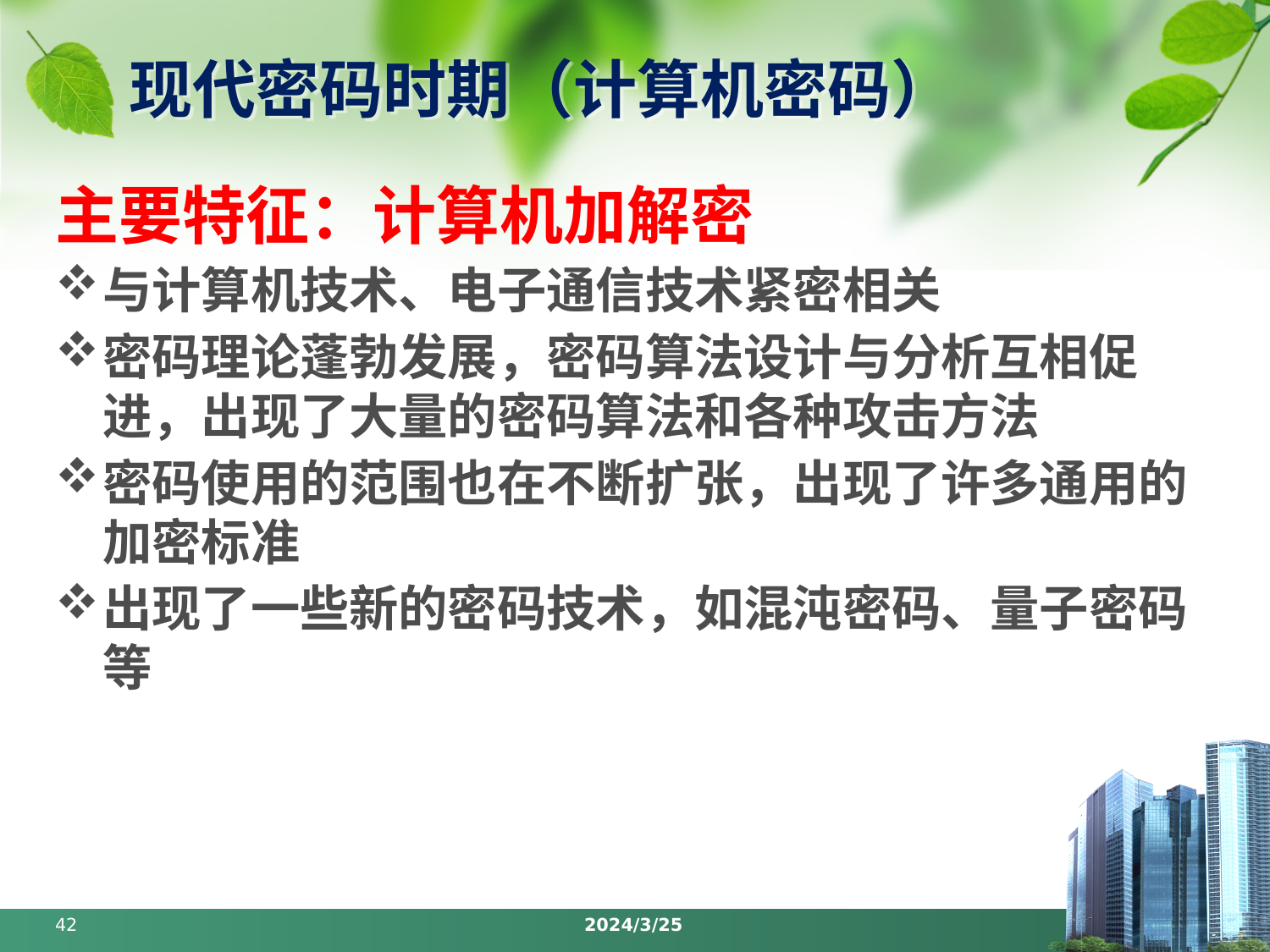

# 现代密码时期（计算机密码）
主要特征：计算机加解密
与计算机技术、电子通信技术紧密相关
密码理论蓬勃发展，密码算法设计与分析互相促进，出现了大量的密码算法和各种攻击方法
密码使用的范围也在不断扩张，出现了许多通用的加密标准
出现了一些新的密码技术，如混沌密码、量子密码等

42
2024/3/25